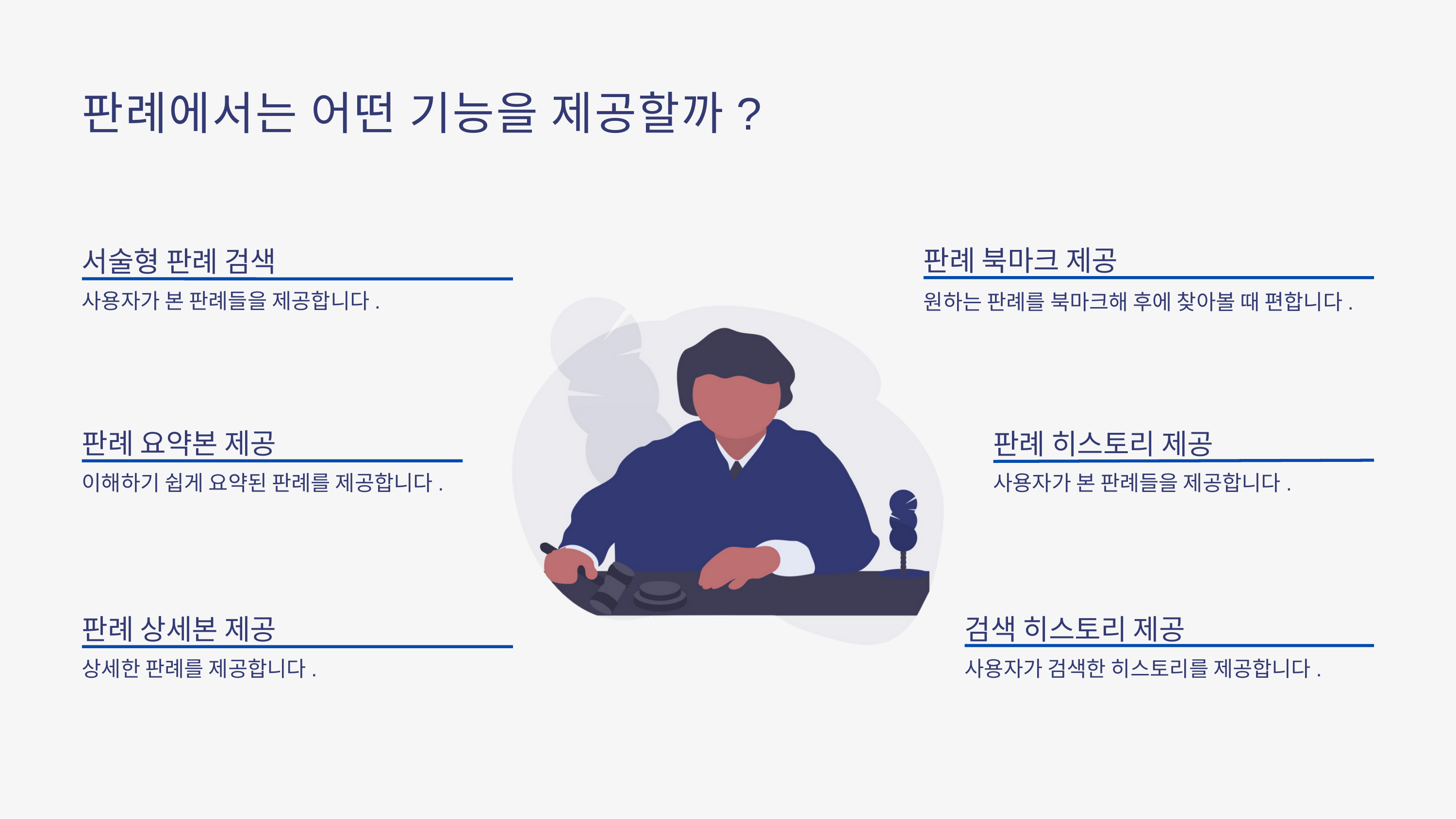

판례에서는 어떤 기능을 제공할까?
판례 북마크 제공

원하는 판례를 북마크해 후에 찾아볼 때 편합니다.
서술형 판례 검색

사용자가 본 판례들을 제공합니다.

판례 요약본 제공

이해하기 쉽게 요약된 판례를 제공합니다.
판례 히스토리 제공

사용자가 본 판례들을 제공합니다.
판례 상세본 제공

상세한 판례를 제공합니다.
검색 히스토리 제공

사용자가 검색한 히스토리를 제공합니다.